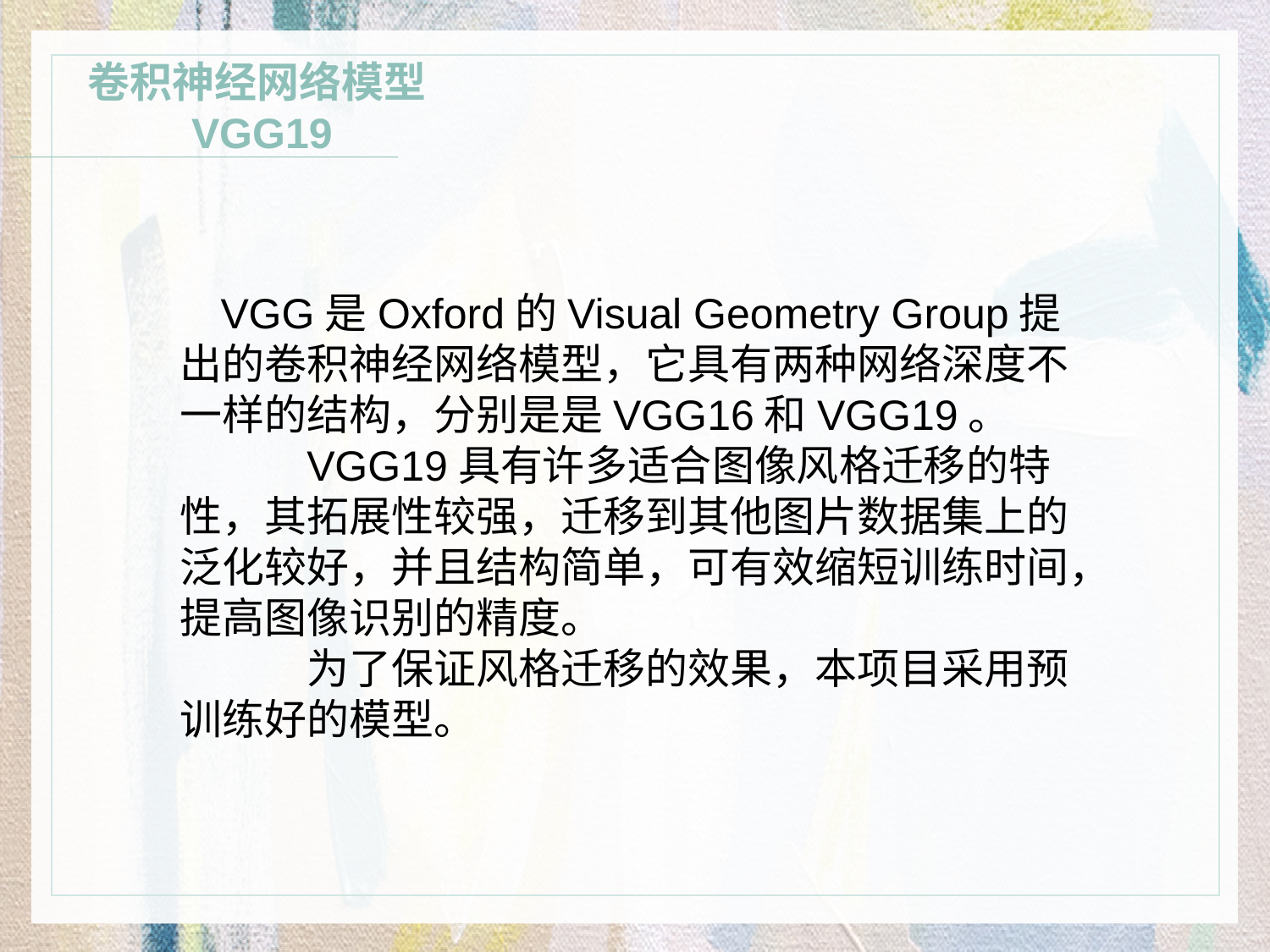

卷积神经网络模型VGG19
    VGG是Oxford的Visual Geometry Group提出的卷积神经网络模型，它具有两种网络深度不一样的结构，分别是是VGG16和VGG19。
	VGG19具有许多适合图像风格迁移的特性，其拓展性较强，迁移到其他图片数据集上的泛化较好，并且结构简单，可有效缩短训练时间，提高图像识别的精度。
	为了保证风格迁移的效果，本项目采用预训练好的模型。